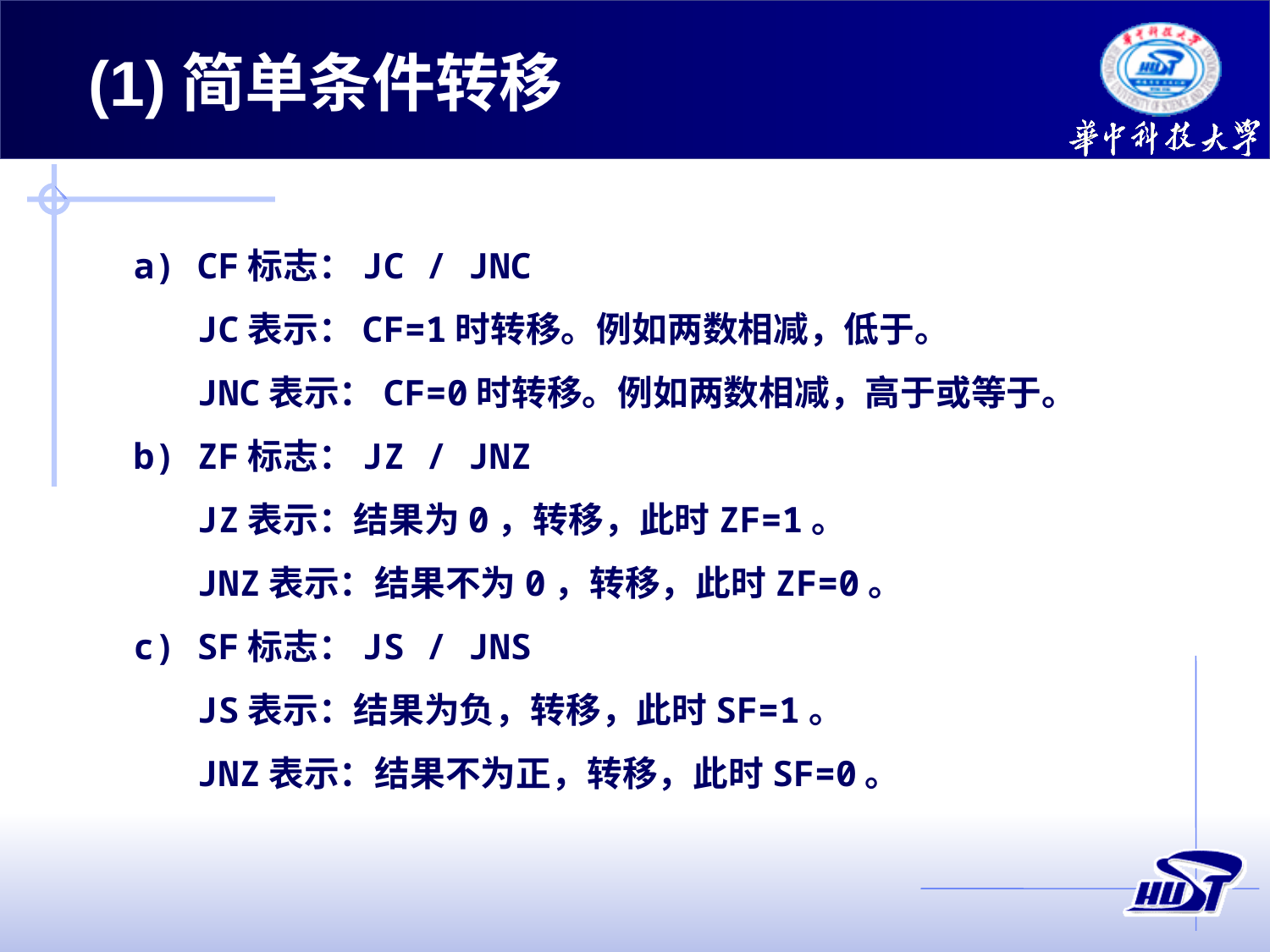

(1)简单条件转移
a) CF标志：JC / JNC
JC表示：CF=1时转移。例如两数相减，低于。
JNC表示：CF=0时转移。例如两数相减，高于或等于。
b) ZF标志：JZ / JNZ
JZ表示：结果为0，转移，此时ZF=1。
JNZ表示：结果不为0，转移，此时ZF=0。
c) SF标志：JS / JNS
JS表示：结果为负，转移，此时SF=1。
JNZ表示：结果不为正，转移，此时SF=0。